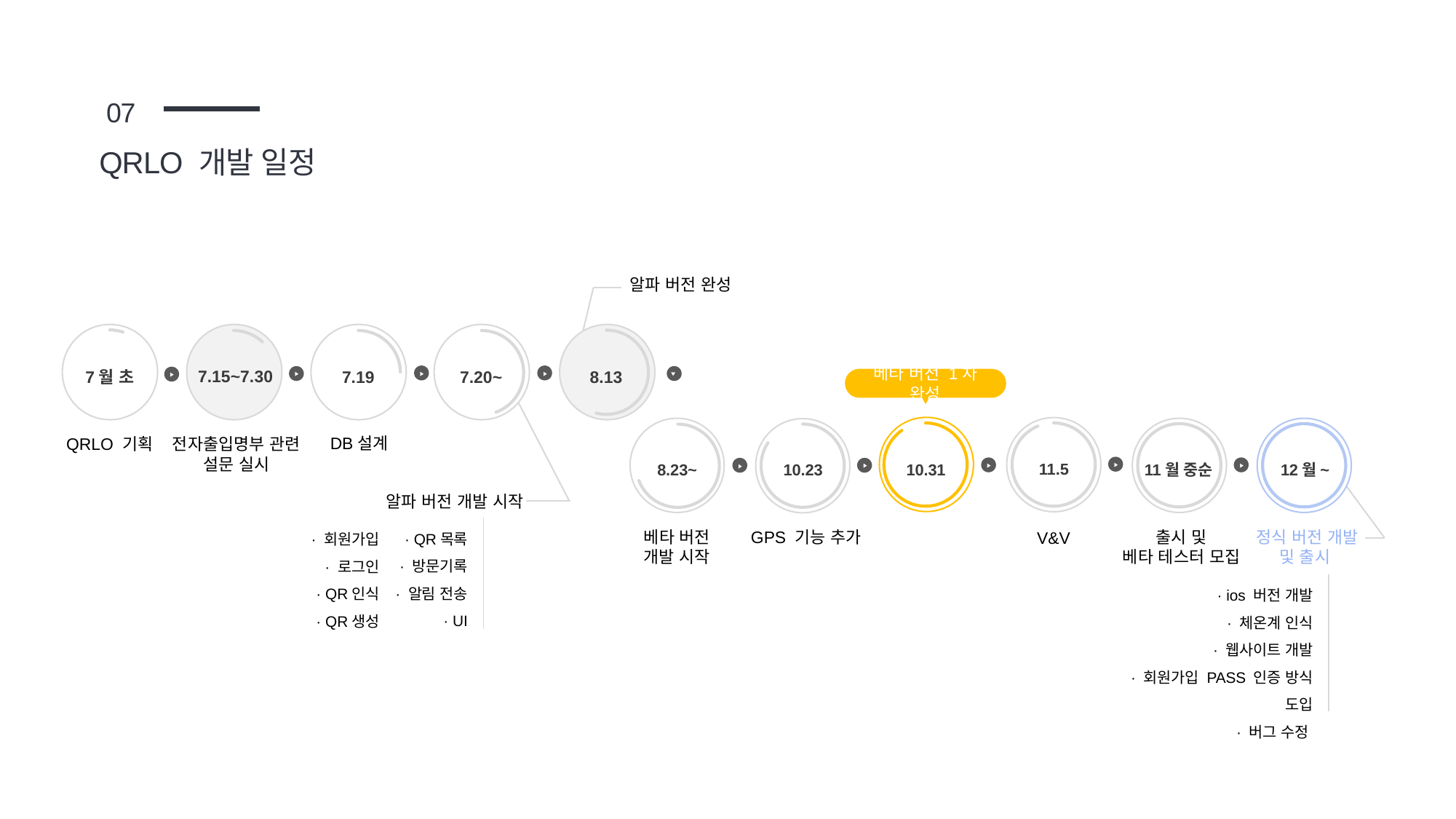

07
QRLO 개발 일정
알파 버전 완성

7.15~7.30
7월 초
8.13
7.19
7.20~
▶

▶

▶

▶

▶

베타 버전 1차 완성

알파 버전 개발 시작

DB설계
QRLO 기획
전자출입명부 관련
설문 실시
11.5
11월 중순
12월~
8.23~
10.31
10.23
▶

▶

▶

▶

▶

· QR목록
· 방문기록
· 알림 전송
· UI
· 회원가입
· 로그인
· QR인식
· QR생성
출시 및
베타 테스터 모집
정식 버전 개발
및 출시
GPS 기능 추가
베타 버전
개발 시작
V&V
· ios 버전 개발
· 체온계 인식
· 웹사이트 개발
· 회원가입 PASS 인증 방식 도입
· 버그 수정